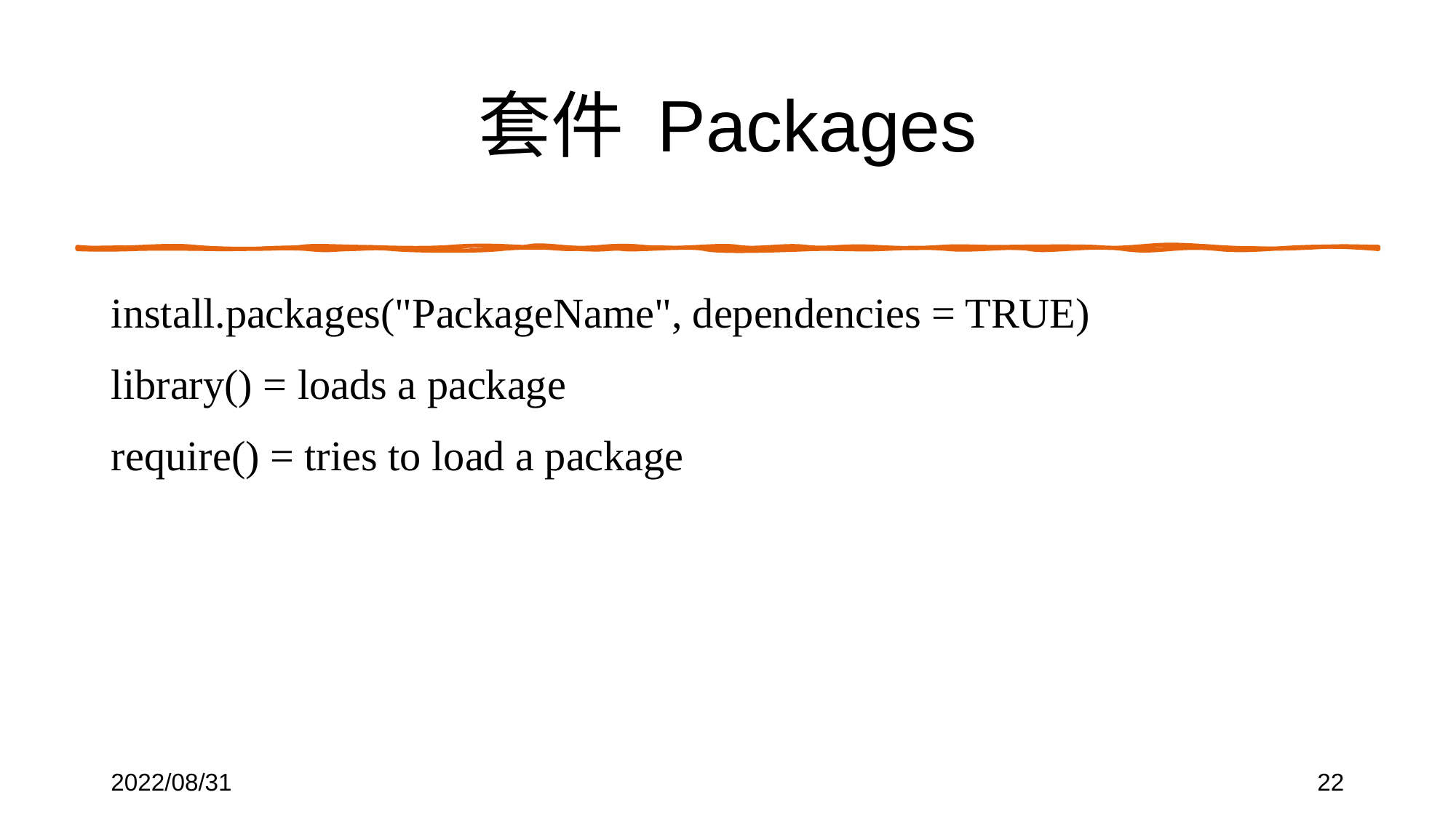

# 套件 Packages
install.packages("PackageName", dependencies = TRUE)
library() = loads a package
require() = tries to load a package
2022/08/31
22